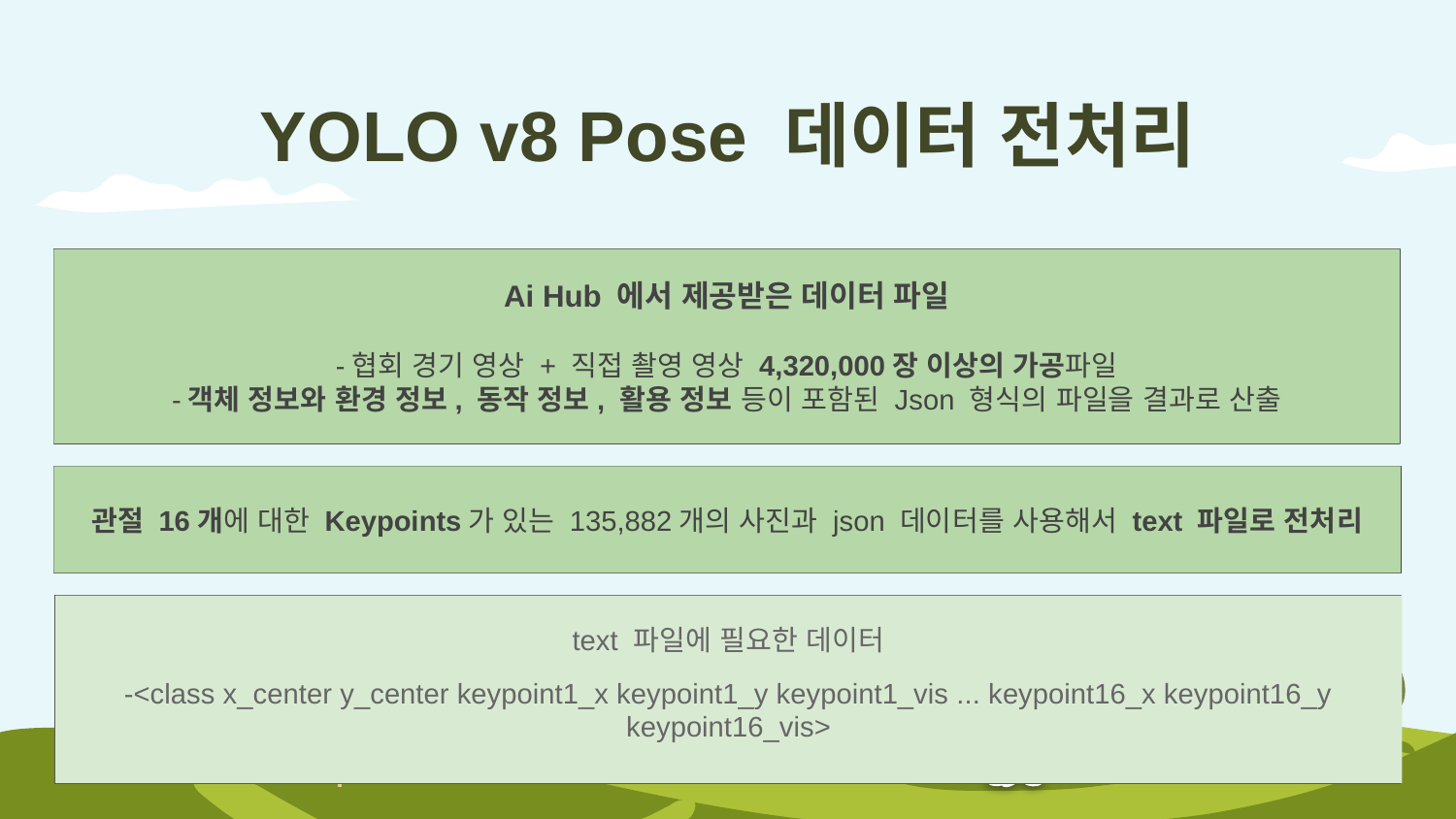

# YOLO v8 Pose 데이터 전처리

Ai Hub 에서 제공받은 데이터 파일

-협회 경기 영상 + 직접 촬영 영상 4,320,000장 이상의 가공파일
-객체 정보와 환경 정보, 동작 정보, 활용 정보 등이 포함된 Json 형식의 파일을 결과로 산출

관절 16개에 대한 Keypoints가 있는 135,882개의 사진과 json 데이터를 사용해서 text 파일로 전처리

text 파일에 필요한 데이터

-<class x_center y_center keypoint1_x keypoint1_y keypoint1_vis ... keypoint16_x keypoint16_y keypoint16_vis>